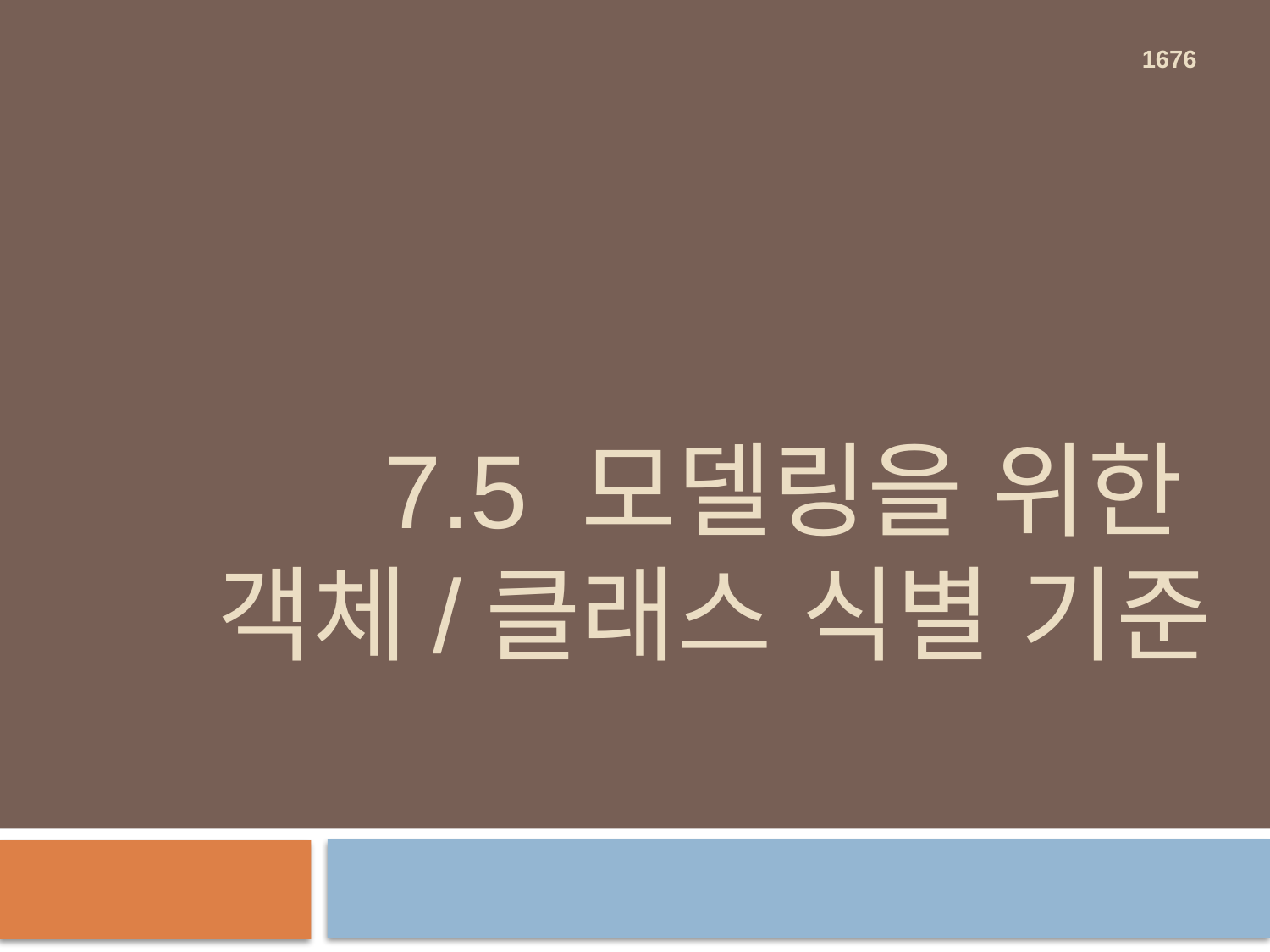

1676
# 7.5 모델링을 위한 객체/클래스 식별 기준